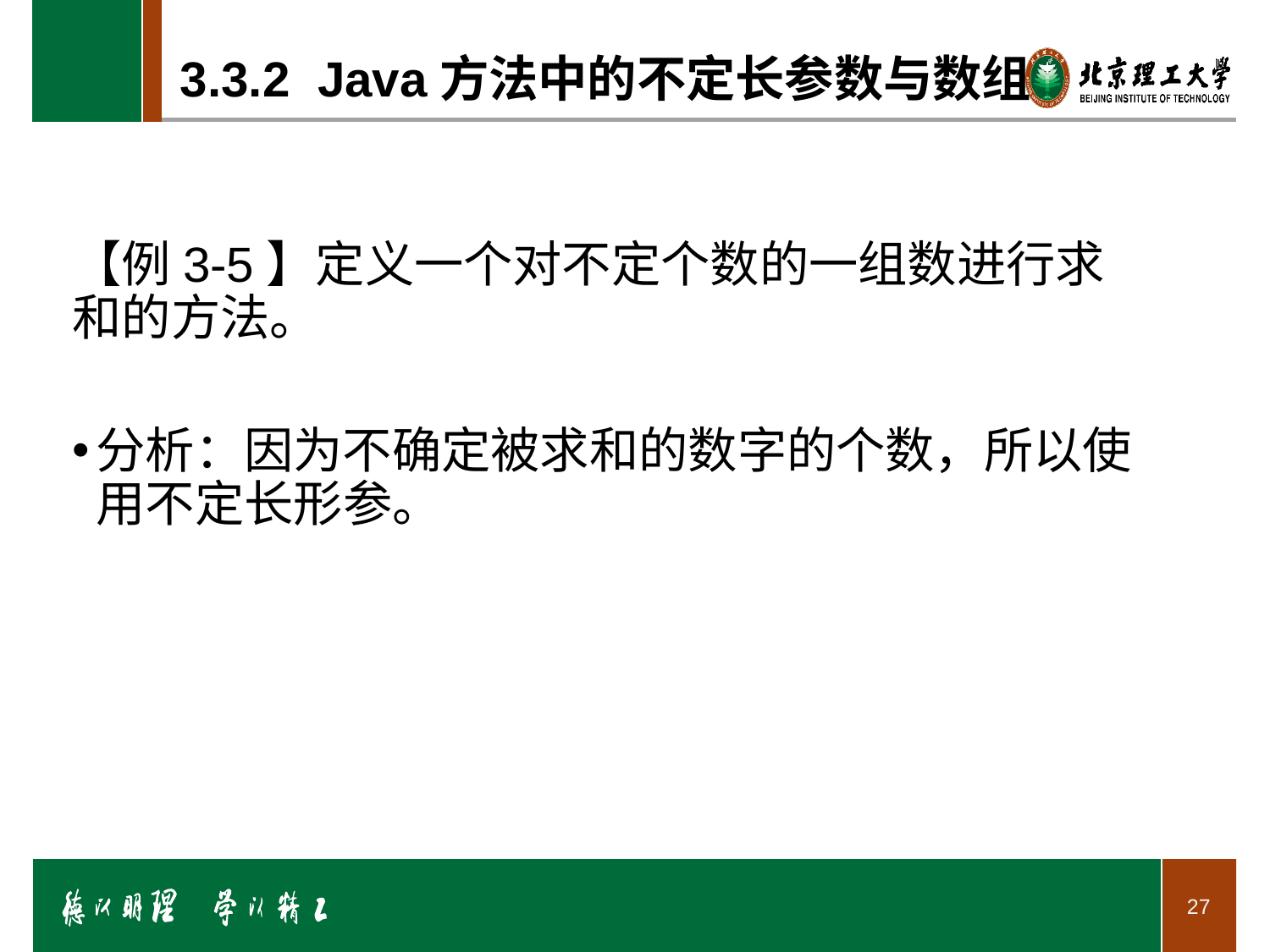

# 3.3.2  Java方法中的不定长参数与数组
【例3-5】定义一个对不定个数的一组数进行求和的方法。

分析：因为不确定被求和的数字的个数，所以使用不定长形参。